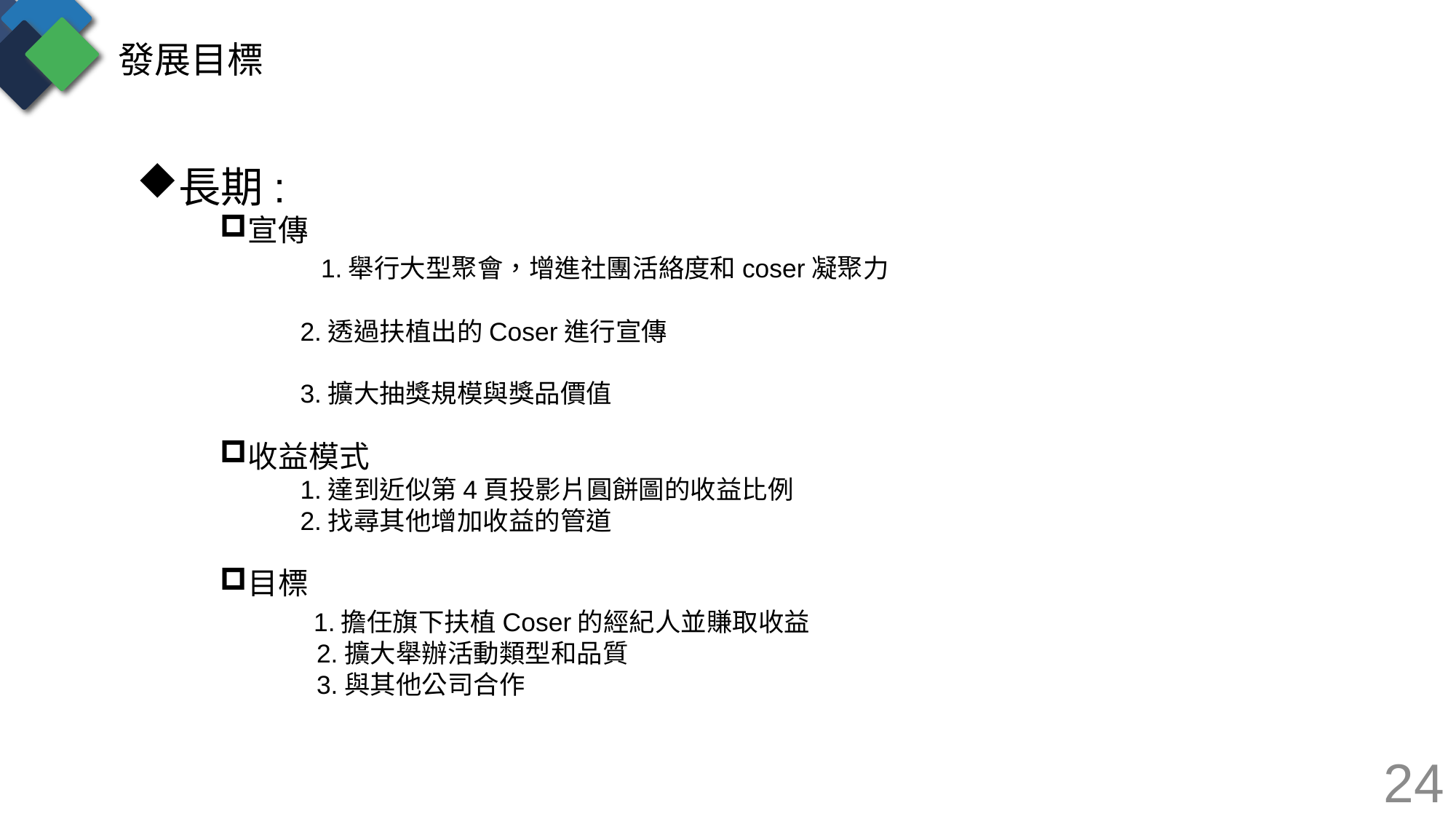

發展目標
長期:
宣傳
         1.舉行大型聚會，增進社團活絡度和coser凝聚力
2.透過扶植出的Coser進行宣傳

3.擴大抽獎規模與獎品價值

收益模式
1.達到近似第4頁投影片圓餅圖的收益比例
2.找尋其他增加收益的管道

目標
　　1.擔任旗下扶植Coser的經紀人並賺取收益
          2.擴大舉辦活動類型和品質
          3.與其他公司合作

24